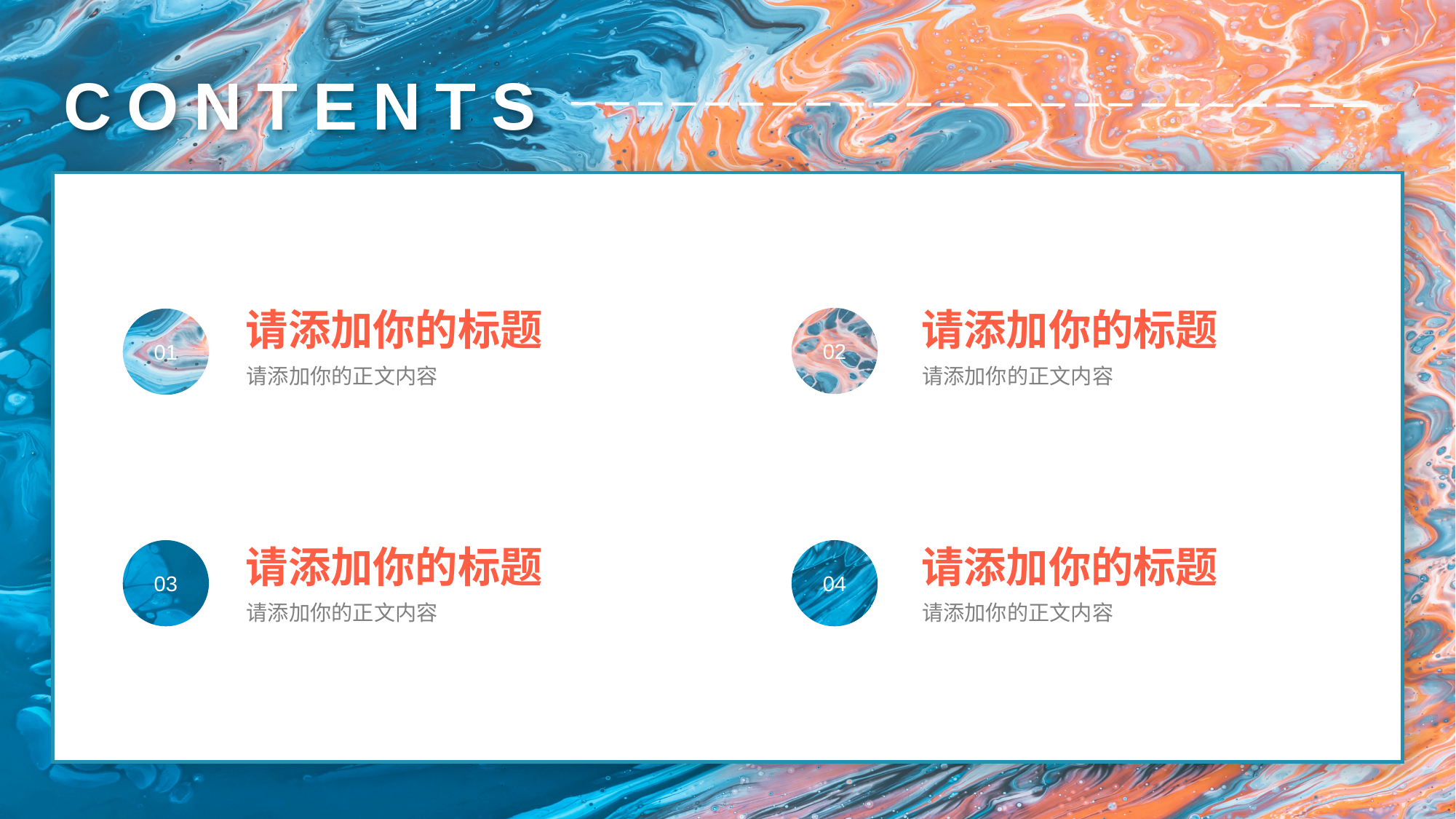

CONTENTS

02
01
请添加你的标题
请添加你的标题
请添加你的正文内容
请添加你的正文内容
03
04
请添加你的标题
请添加你的标题
请添加你的正文内容
请添加你的正文内容